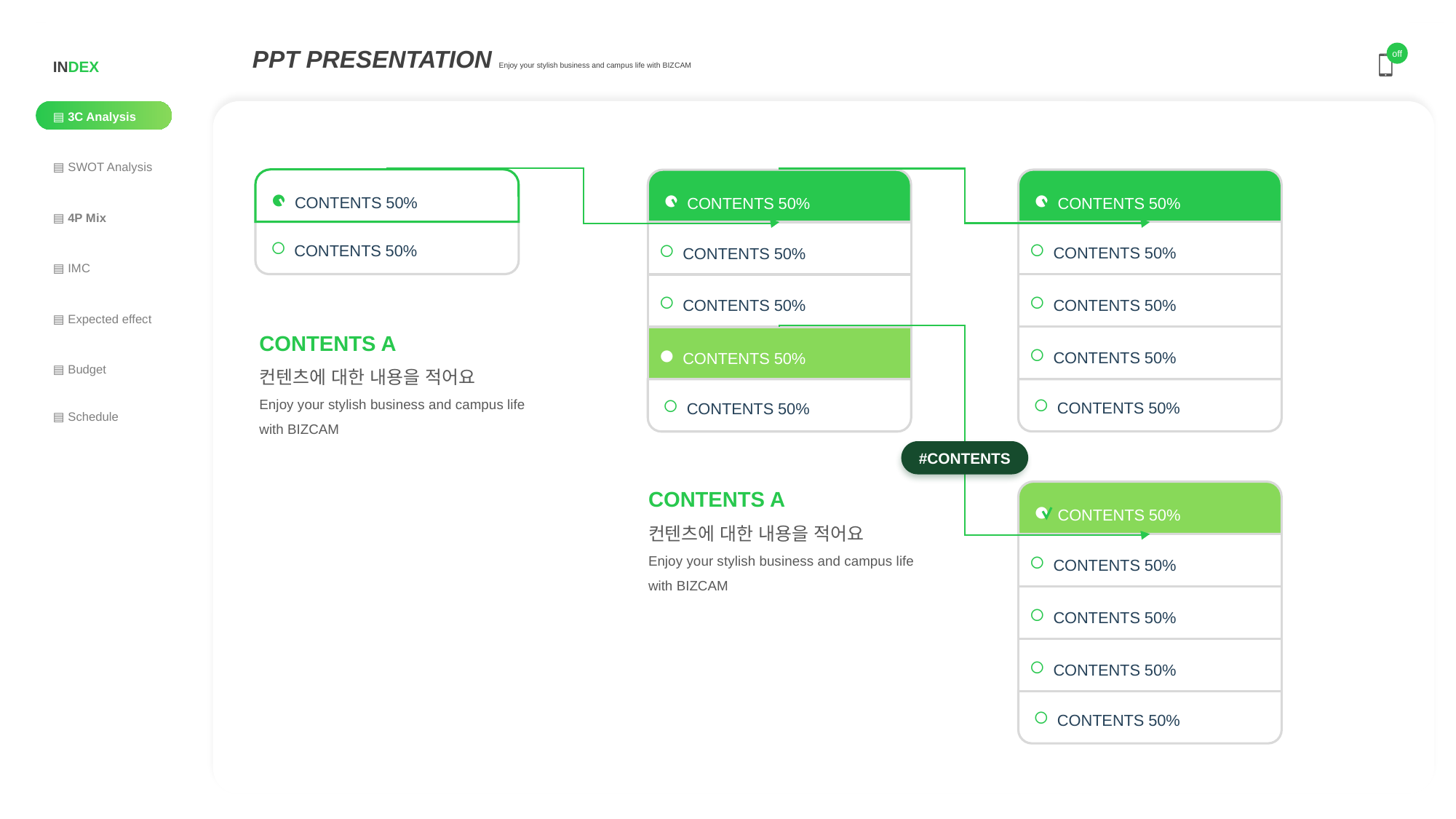

| INDEX |
| --- |
| ▤ 3C Analysis |
| ▤ SWOT Analysis |
| ▤ 4P Mix |
| ▤ IMC |
| ▤ Expected effect |
| ▤ Budget |
| ▤ Schedule |
PPT PRESENTATION Enjoy your stylish business and campus life with BIZCAM
off

● CONTENTS 50%
● CONTENTS 50%
● CONTENTS 50%

○ CONTENTS 50%
○ CONTENTS 50%
○ CONTENTS 50%
○ CONTENTS 50%
○ CONTENTS 50%
CONTENTS A
컨텐츠에 대한 내용을 적어요
Enjoy your stylish business and campus life with BIZCAM
○ CONTENTS 50%
● CONTENTS 50%
○ CONTENTS 50%
○ CONTENTS 50%
#CONTENTS
CONTENTS A
컨텐츠에 대한 내용을 적어요
Enjoy your stylish business and campus life with BIZCAM
● CONTENTS 50%

○ CONTENTS 50%
○ CONTENTS 50%
○ CONTENTS 50%
○ CONTENTS 50%